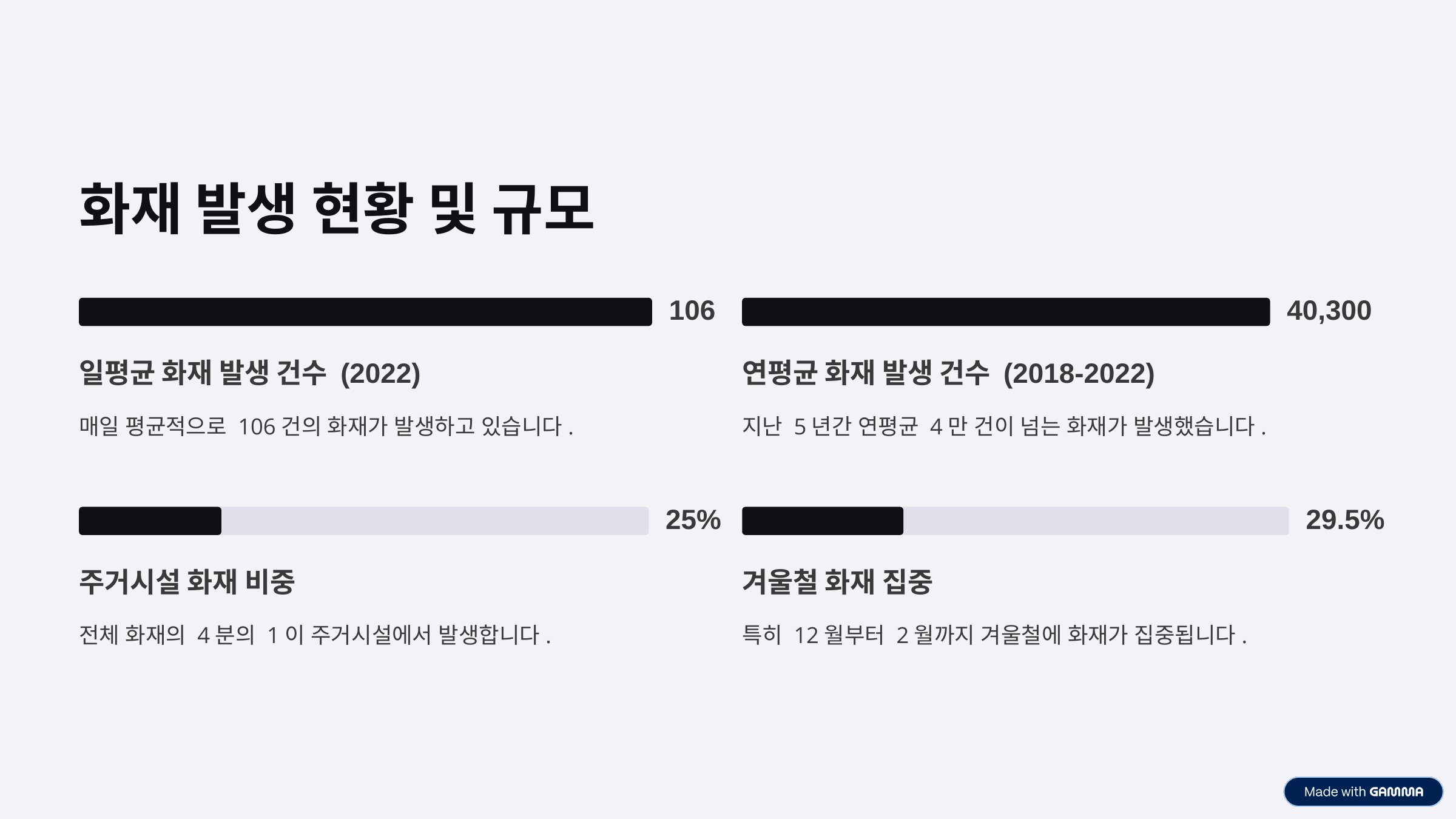

화재 발생 현황 및 규모

106

40,300
일평균 화재 발생 건수 (2022)
연평균 화재 발생 건수 (2018-2022)
매일 평균적으로 106건의 화재가 발생하고 있습니다.
지난 5년간 연평균 4만 건이 넘는 화재가 발생했습니다.

25%

29.5%
주거시설 화재 비중
겨울철 화재 집중
전체 화재의 4분의 1이 주거시설에서 발생합니다.
특히 12월부터 2월까지 겨울철에 화재가 집중됩니다.